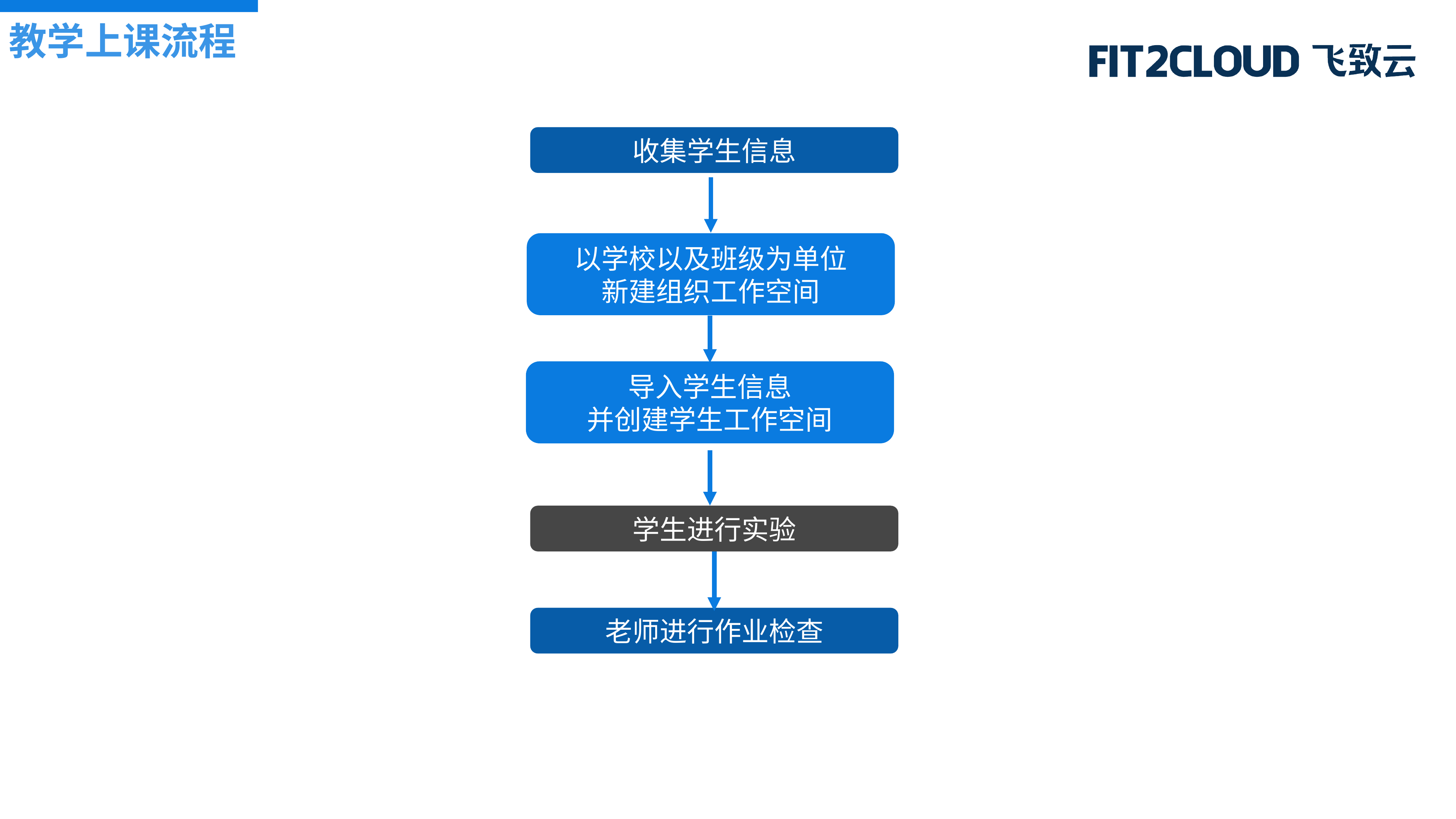

教学上课流程
收集学生信息
以学校以及班级为单位
新建组织工作空间
导入学生信息
并创建学生工作空间
学生进行实验
老师进行作业检查